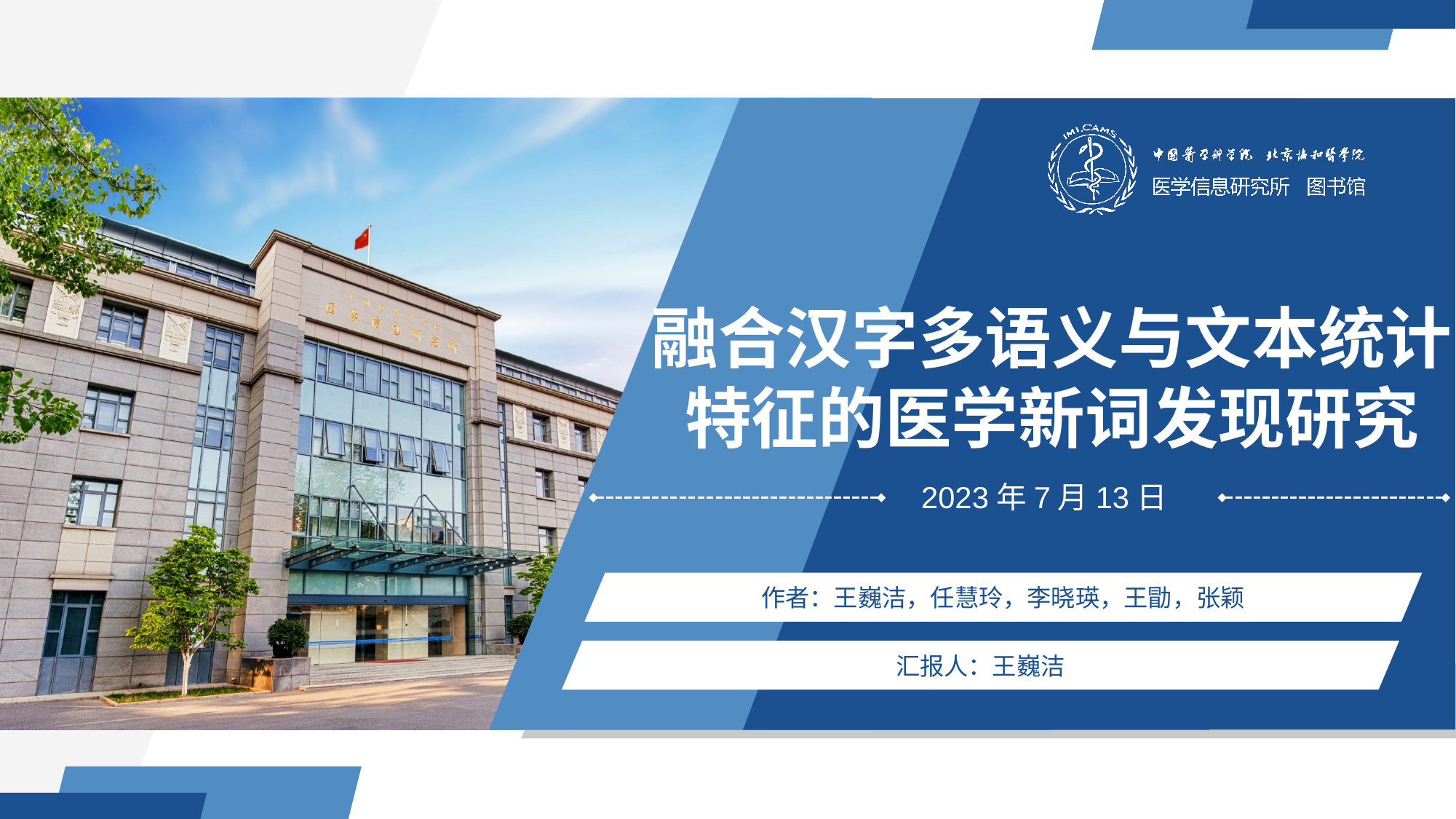

e7d195523061f1c0deeec63e560781cfd59afb0ea006f2a87ABB68BF51EA6619813959095094C18C62A12F549504892A4AAA8C1554C6663626E05CA27F281A14E6983772AFC3FB97135759321DEA3D703E9D8D869A2273EEB18D790946B2A521F745ADE00CF05F4F47179BED51AD77110A7040EED305A61EF91E66FB698438EC9E5D9BF8EF8F70BE00893BA48996A684
融合汉字多语义与文本统计特征的医学新词发现研究
2023年7月13日
作者：王巍洁，任慧玲，李晓瑛，王勖，张颖
汇报人：王巍洁